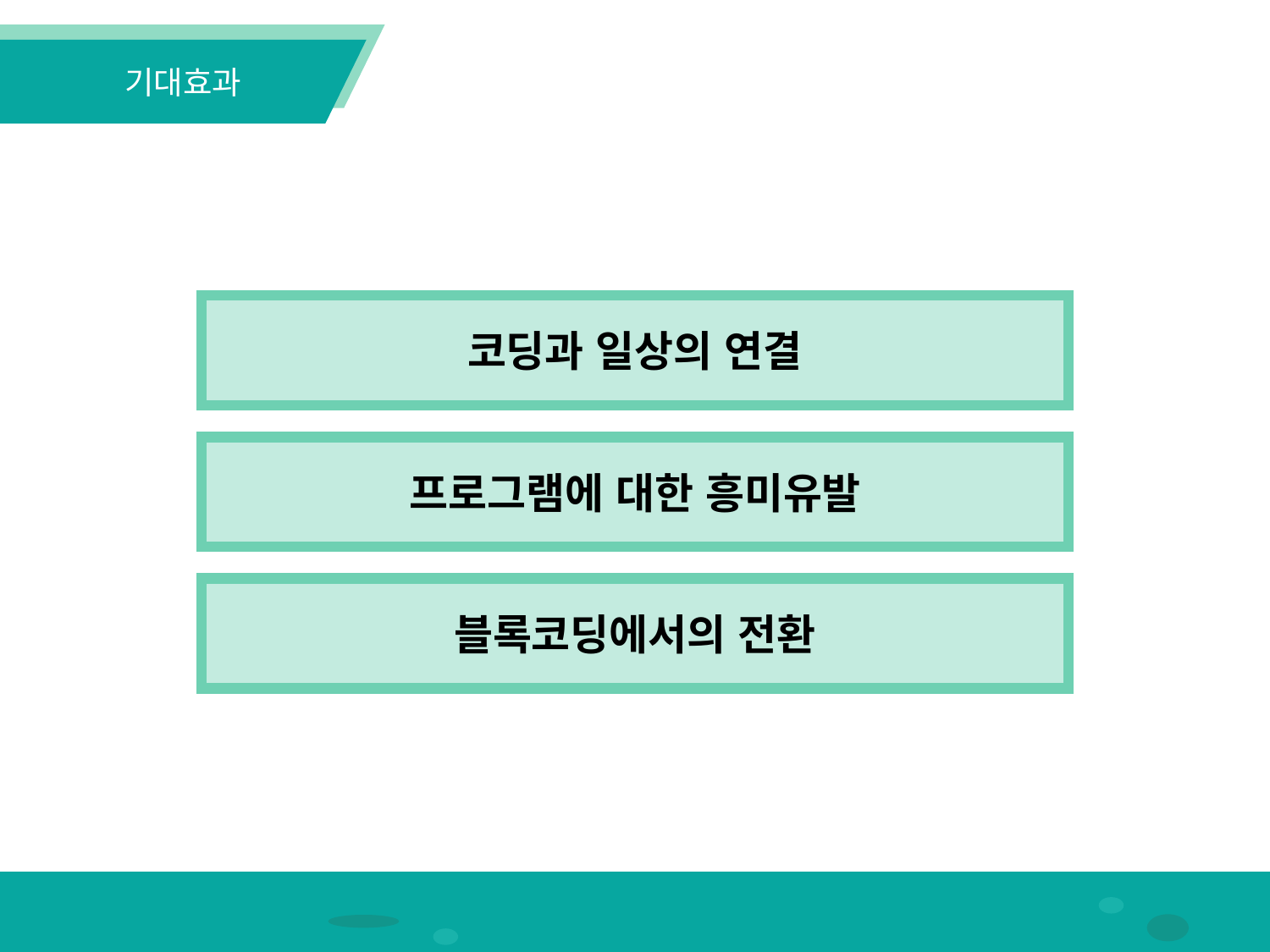

기대효과
코딩과 일상의 연결
프로그램에 대한 흥미유발
블록코딩에서의 전환